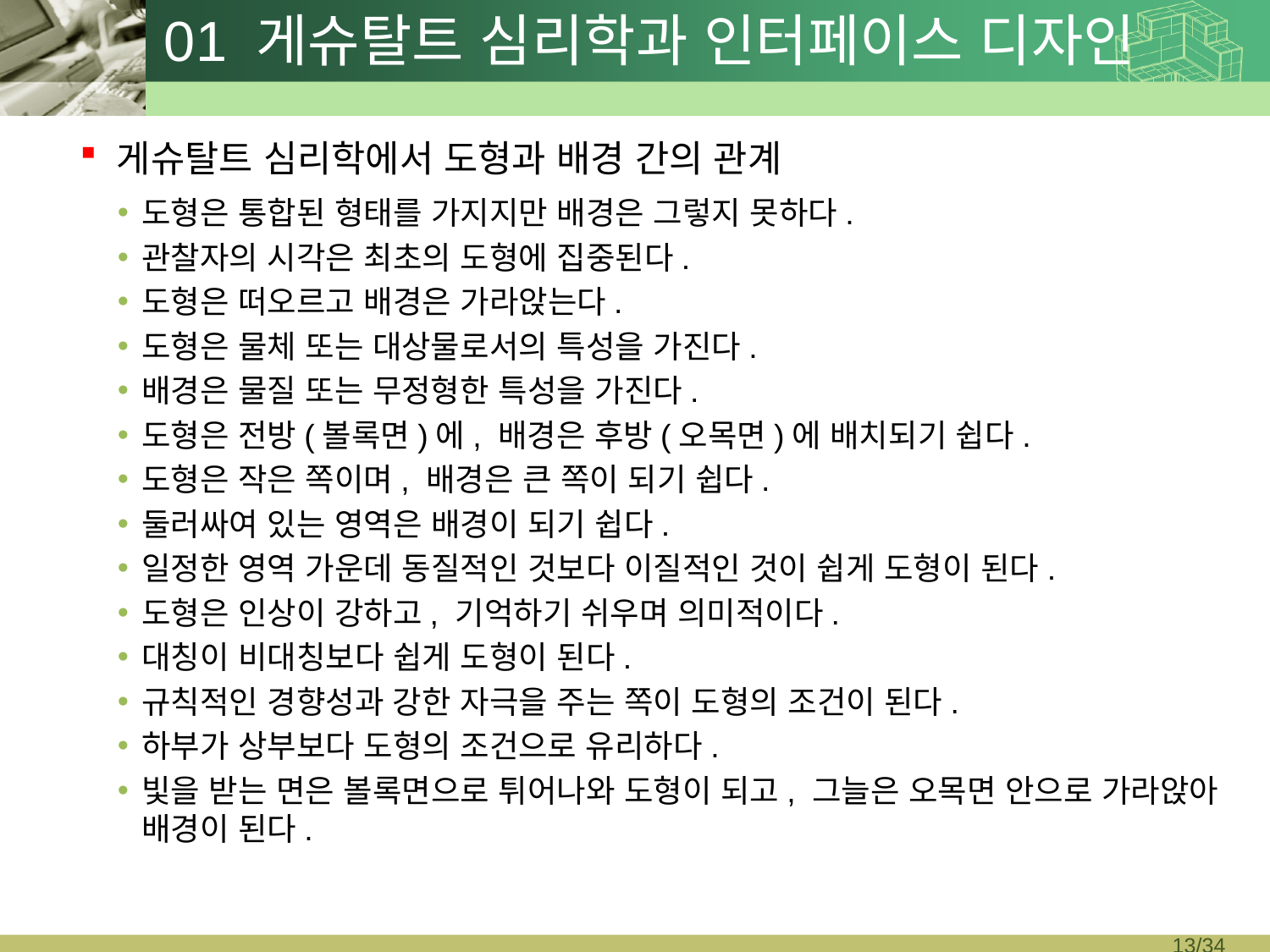

# 01 게슈탈트 심리학과 인터페이스 디자인
게슈탈트 심리학에서 도형과 배경 간의 관계
도형은 통합된 형태를 가지지만 배경은 그렇지 못하다.
관찰자의 시각은 최초의 도형에 집중된다.
도형은 떠오르고 배경은 가라앉는다.
도형은 물체 또는 대상물로서의 특성을 가진다.
배경은 물질 또는 무정형한 특성을 가진다.
도형은 전방(볼록면)에, 배경은 후방(오목면)에 배치되기 쉽다.
도형은 작은 쪽이며, 배경은 큰 쪽이 되기 쉽다.
둘러싸여 있는 영역은 배경이 되기 쉽다.
일정한 영역 가운데 동질적인 것보다 이질적인 것이 쉽게 도형이 된다.
도형은 인상이 강하고, 기억하기 쉬우며 의미적이다.
대칭이 비대칭보다 쉽게 도형이 된다.
규칙적인 경향성과 강한 자극을 주는 쪽이 도형의 조건이 된다.
하부가 상부보다 도형의 조건으로 유리하다.
빛을 받는 면은 볼록면으로 튀어나와 도형이 되고, 그늘은 오목면 안으로 가라앉아 배경이 된다.